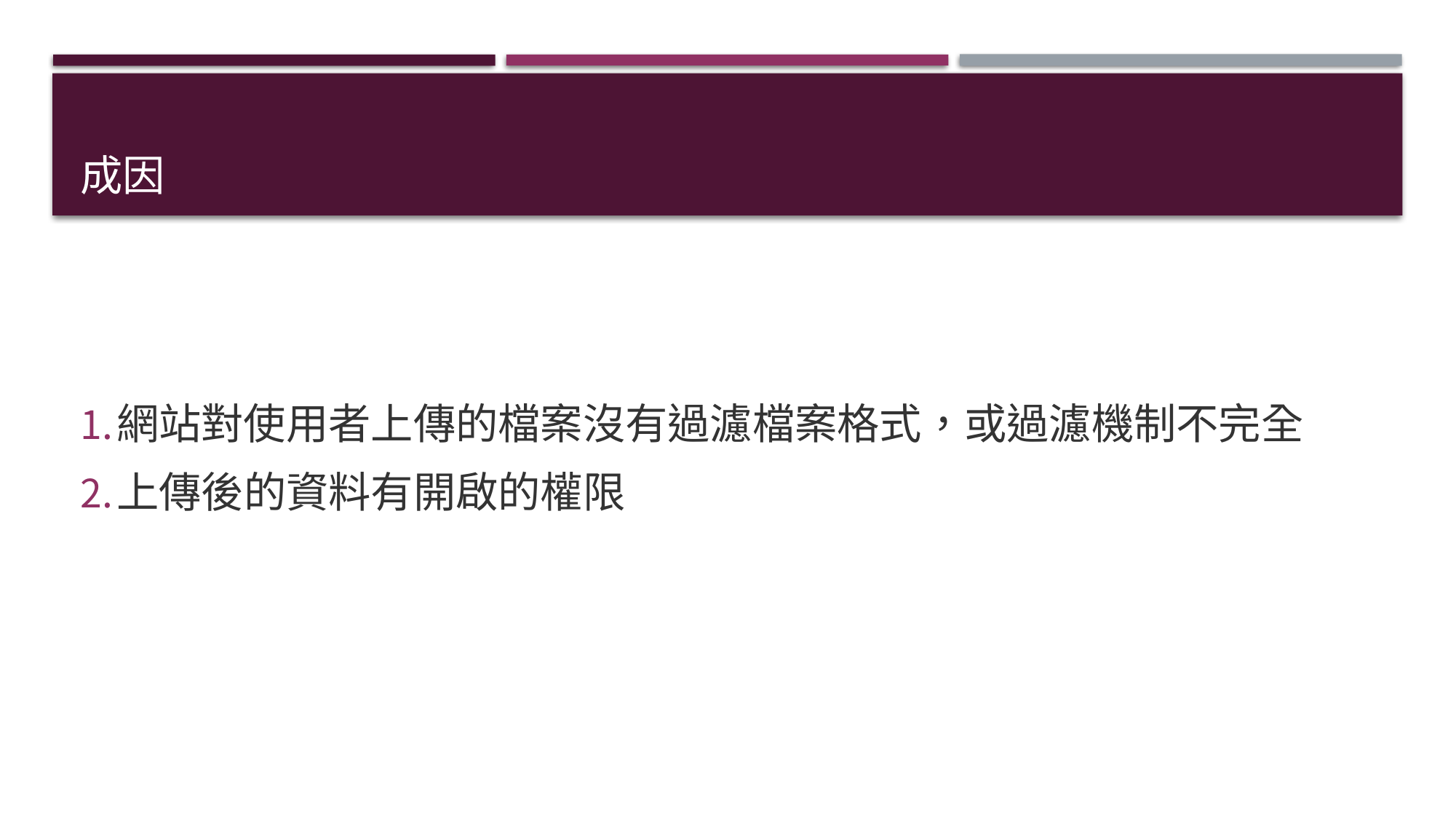

# 成因
網站對使用者上傳的檔案沒有過濾檔案格式，或過濾機制不完全
上傳後的資料有開啟的權限